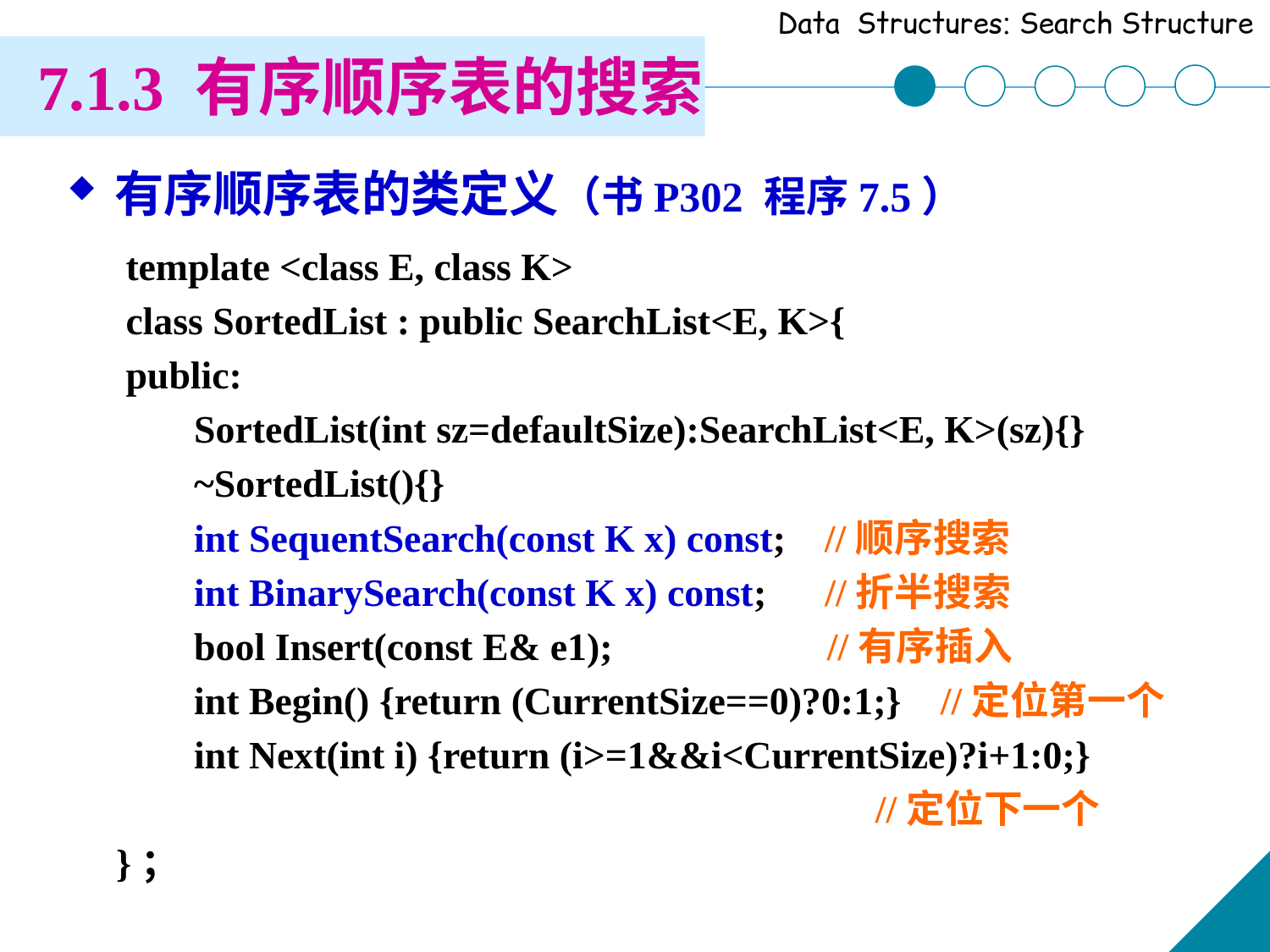

7.1.3 有序顺序表的搜索

有序顺序表的类定义（书P302 程序7.5）

      template <class E, class K>
      class SortedList : public SearchList<E, K>{
      public:
             SortedList(int sz=defaultSize):SearchList<E, K>(sz){}
             ~SortedList(){}
             int SequentSearch(const K x) const;    //顺序搜索
             int BinarySearch(const K x) const;      //折半搜索
             bool Insert(const E& e1);                      //有序插入
             int Begin() {return (CurrentSize==0)?0:1;}    //定位第一个
             int Next(int i) {return (i>=1&&i<CurrentSize)?i+1:0;}
                                                                                   //定位下一个
     }；